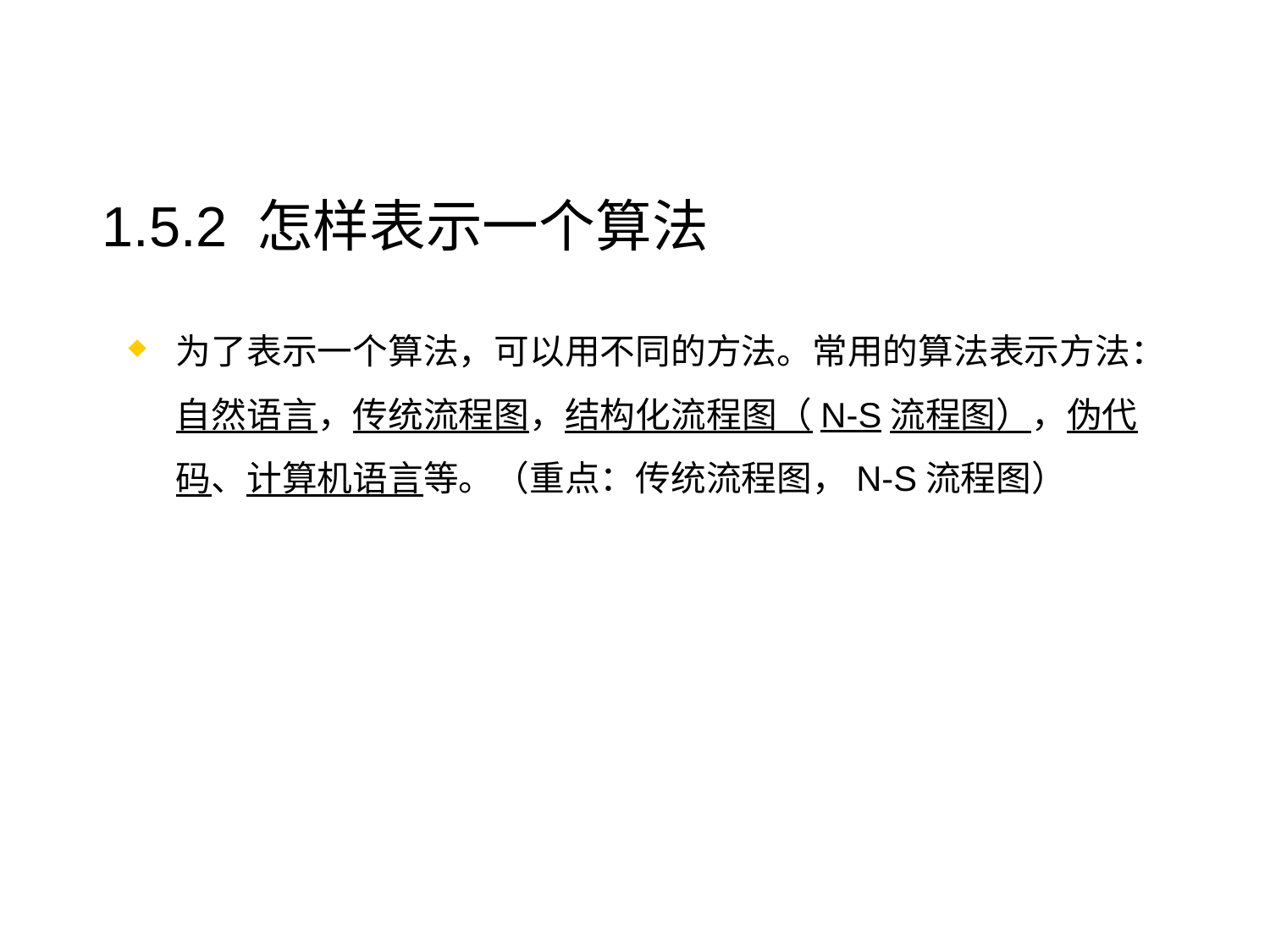

# 1.5.2 怎样表示一个算法
为了表示一个算法，可以用不同的方法。常用的算法表示方法：自然语言，传统流程图，结构化流程图（N-S流程图），伪代码、计算机语言等。（重点：传统流程图，N-S流程图）